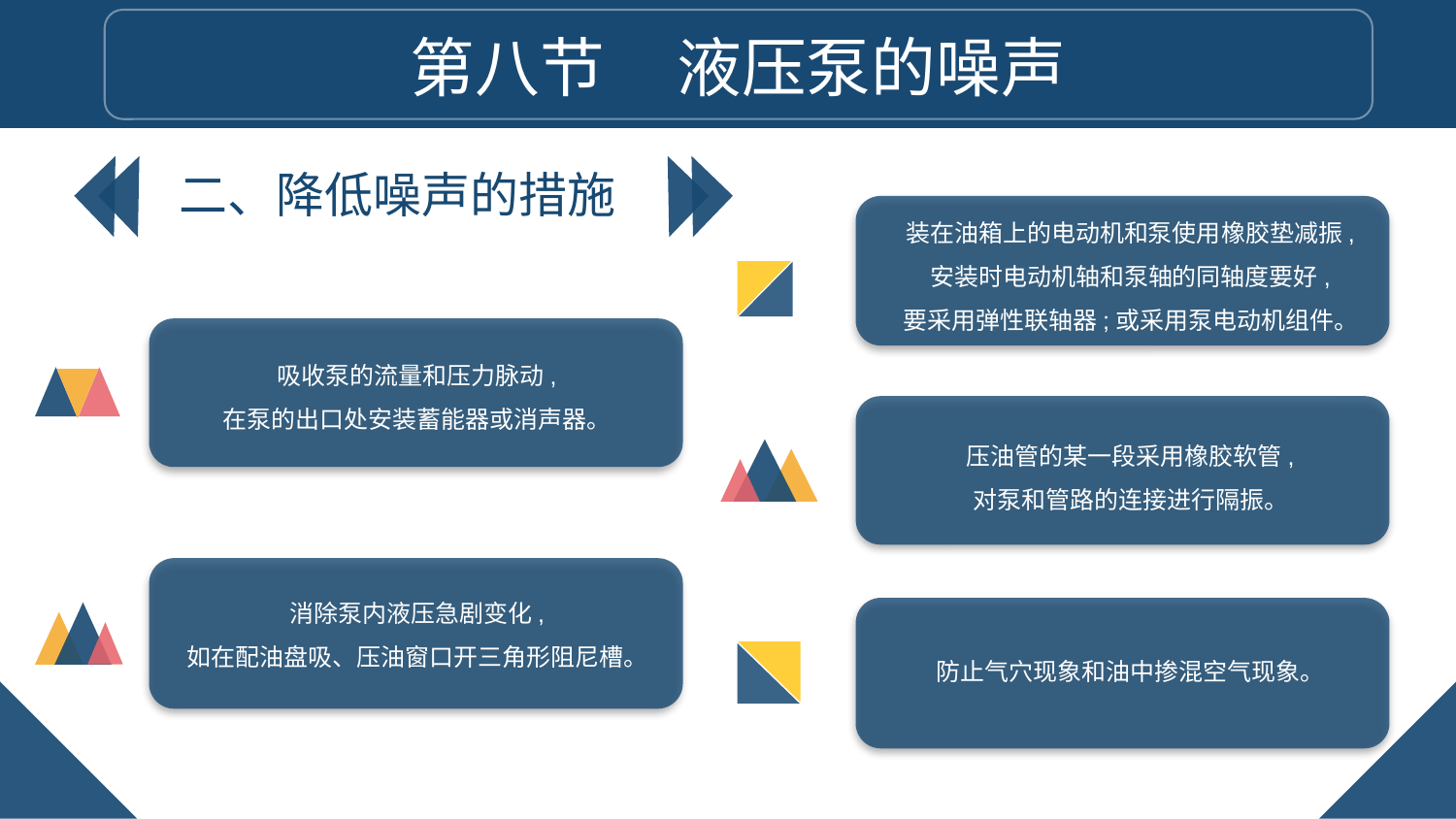

第八节     液压泵的噪声
二、降低噪声的措施

装在油箱上的电动机和泵使用橡胶垫减振,
安装时电动机轴和泵轴的同轴度要好,
要采用弹性联轴器;或采用泵电动机组件。
吸收泵的流量和压力脉动,
在泵的出口处安装蓄能器或消声器。
压油管的某一段采用橡胶软管,
对泵和管路的连接进行隔振。
消除泵内液压急剧变化,
如在配油盘吸、压油窗口开三角形阻尼槽。
防止气穴现象和油中掺混空气现象。